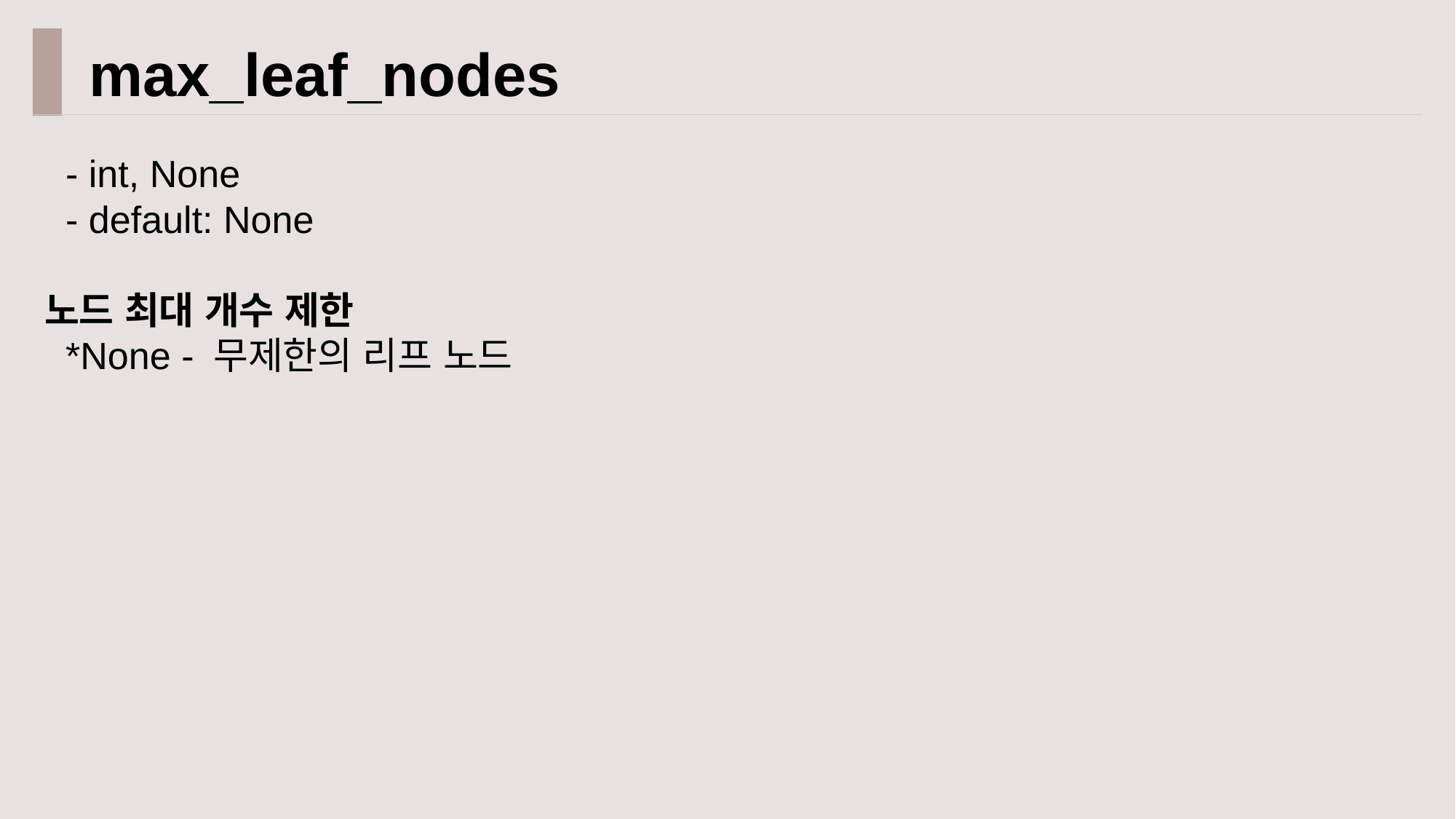

max_leaf_nodes
  - int, None
  - default: None

노드 최대 개수 제한
  *None - 무제한의 리프 노드